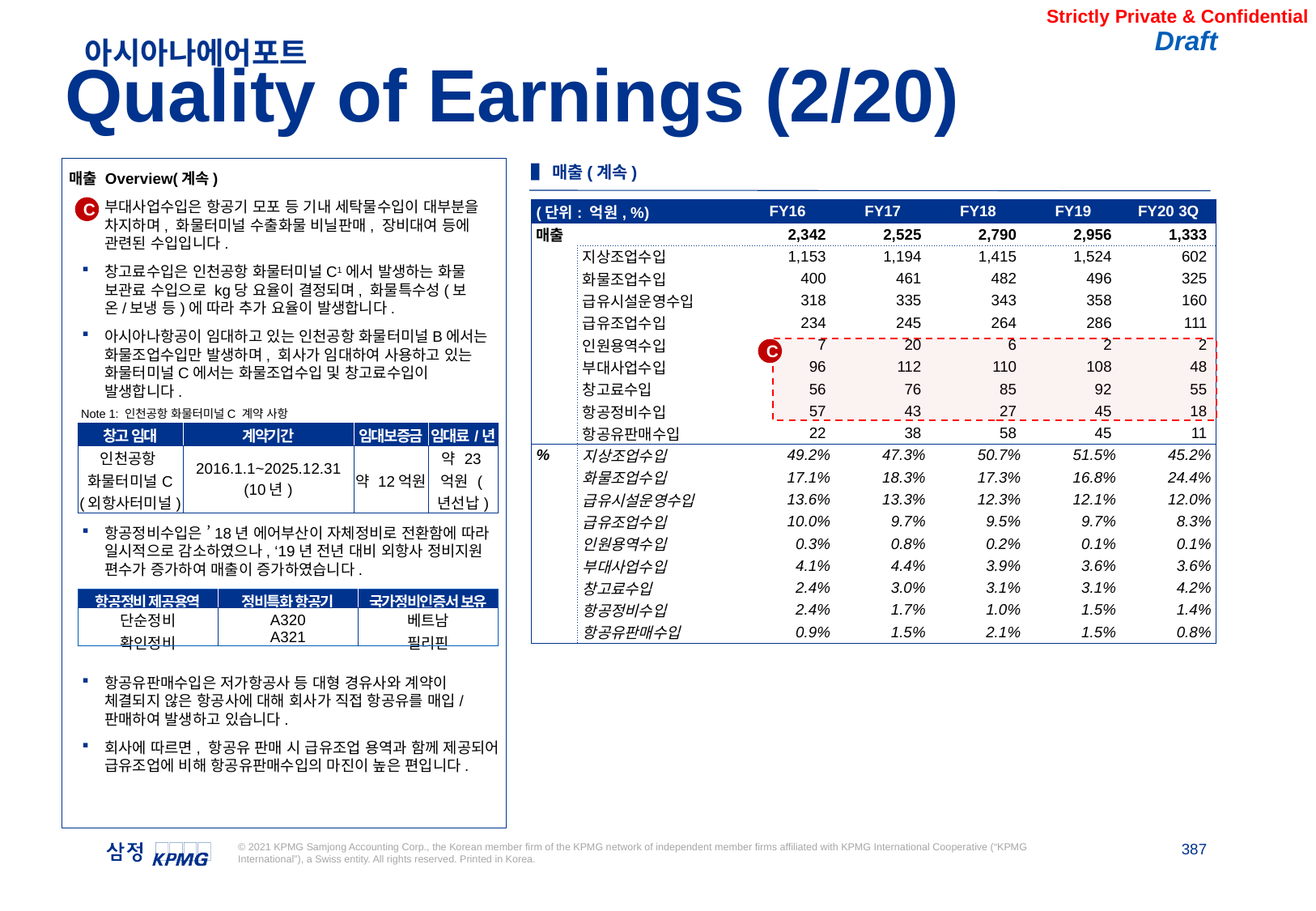

아시아나에어포트
Quality of Earnings (2/20)
▌매출(계속)

매출 Overview(계속)
부대사업수입은 항공기 모포 등 기내 세탁물수입이 대부분을 차지하며, 화물터미널 수출화물 비닐판매, 장비대여 등에 관련된 수입입니다.
창고료수입은 인천공항 화물터미널C1에서 발생하는 화물 보관료 수입으로 kg당 요율이 결정되며, 화물특수성(보온/보냉 등)에 따라 추가 요율이 발생합니다.
아시아나항공이 임대하고 있는 인천공항 화물터미널B에서는 화물조업수입만 발생하며, 회사가 임대하여 사용하고 있는 화물터미널C에서는 화물조업수입 및 창고료수입이 발생합니다.

항공정비수입은 ’18년 에어부산이 자체정비로 전환함에 따라 일시적으로 감소하였으나, ‘19년 전년 대비 외항사 정비지원 편수가 증가하여 매출이 증가하였습니다.

항공유판매수입은 저가항공사 등 대형 경유사와 계약이 체결되지 않은 항공사에 대해 회사가 직접 항공유를 매입/판매하여 발생하고 있습니다.
회사에 따르면, 항공유 판매 시 급유조업 용역과 함께 제공되어 급유조업에 비해 항공유판매수입의 마진이 높은 편입니다.

C
| (단위: 억원, %) |  | FY16 | FY17 | FY18 | FY19 | FY20 3Q |
| --- | --- | --- | --- | --- | --- | --- |
| 매출 |  | 2,342 | 2,525 | 2,790 | 2,956 | 1,333 |
|  | 지상조업수입 | 1,153 | 1,194 | 1,415 | 1,524 | 602 |
|  | 화물조업수입 | 400 | 461 | 482 | 496 | 325 |
|  | 급유시설운영수입 | 318 | 335 | 343 | 358 | 160 |
|  | 급유조업수입 | 234 | 245 | 264 | 286 | 111 |
|  | 인원용역수입 | 7 | 20 | 6 | 2 | 2 |
|  | 부대사업수입 | 96 | 112 | 110 | 108 | 48 |
|  | 창고료수입 | 56 | 76 | 85 | 92 | 55 |
|  | 항공정비수입 | 57 | 43 | 27 | 45 | 18 |
|  | 항공유판매수입 | 22 | 38 | 58 | 45 | 11 |
| % | 지상조업수입 | 49.2% | 47.3% | 50.7% | 51.5% | 45.2% |
|  | 화물조업수입 | 17.1% | 18.3% | 17.3% | 16.8% | 24.4% |
|  | 급유시설운영수입 | 13.6% | 13.3% | 12.3% | 12.1% | 12.0% |
|  | 급유조업수입 | 10.0% | 9.7% | 9.5% | 9.7% | 8.3% |
|  | 인원용역수입 | 0.3% | 0.8% | 0.2% | 0.1% | 0.1% |
|  | 부대사업수입 | 4.1% | 4.4% | 3.9% | 3.6% | 3.6% |
|  | 창고료수입 | 2.4% | 3.0% | 3.1% | 3.1% | 4.2% |
|  | 항공정비수입 | 2.4% | 1.7% | 1.0% | 1.5% | 1.4% |
|  | 항공유판매수입 | 0.9% | 1.5% | 2.1% | 1.5% | 0.8% |

C
Note 1: 인천공항 화물터미널C 계약 사항
| 창고 임대 | 계약기간 | 임대보증금 | 임대료/년 |
| --- | --- | --- | --- |
| 인천공항 화물터미널C (외항사터미널) | 2016.1.1~2025.12.31 (10년) | 약 12억원 | 약 23억원 (년선납) |
| 항공정비 제공용역 | 정비특화 항공기 | 국가정비인증서 보유 |
| --- | --- | --- |
| 단순정비 확인정비 | A320 A321 | 베트남 필리핀 |